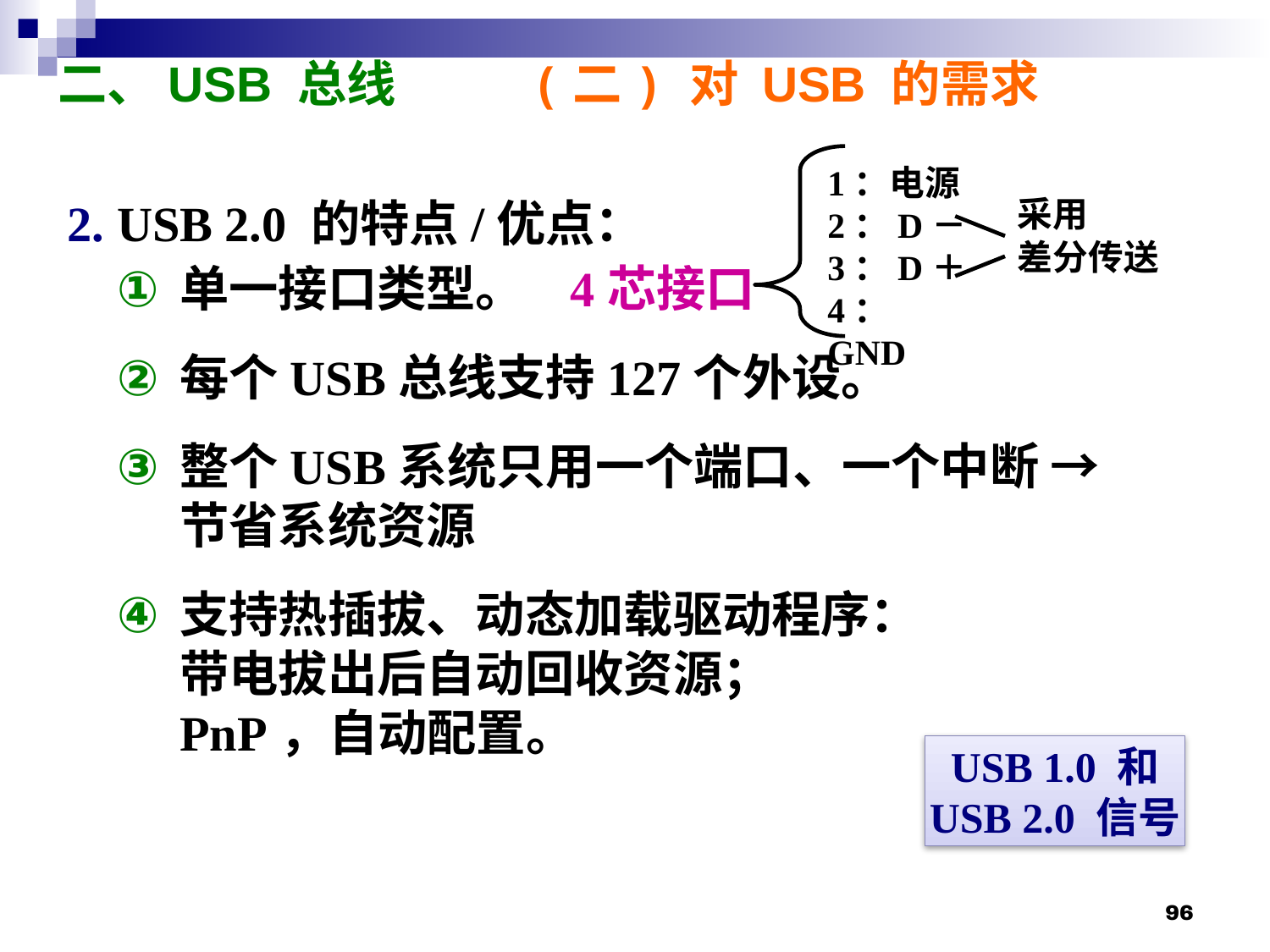

# 二、USB 总线           (二) 对 USB 的需求

1：电源
2：D－
3：D＋
4：GND
USB 2.0 的特点/优点：
单一接口类型。   4芯接口
每个USB总线支持127个外设。
整个USB系统只用一个端口、一个中断 →
节省系统资源
支持热插拔、动态加载驱动程序：
带电拔出后自动回收资源；
PnP，自动配置。
采用
差分传送

USB 1.0 和
USB 2.0 信号
96